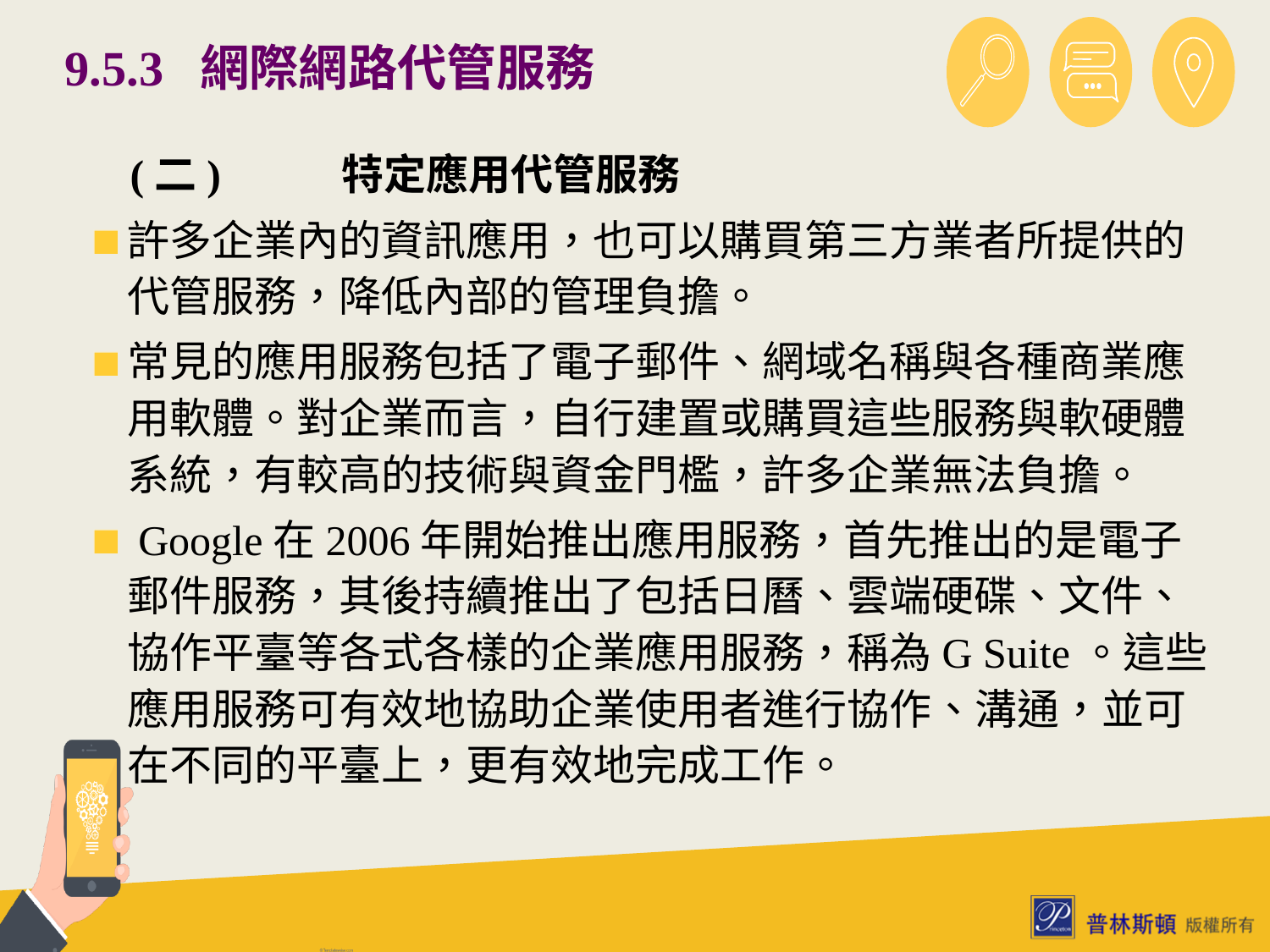

# 9.5.3  網際網路代管服務
    (二)	特定應用代管服務
許多企業內的資訊應用，也可以購買第三方業者所提供的代管服務，降低內部的管理負擔。
常見的應用服務包括了電子郵件、網域名稱與各種商業應用軟體。對企業而言，自行建置或購買這些服務與軟硬體系統，有較高的技術與資金門檻，許多企業無法負擔。
 Google在2006年開始推出應用服務，首先推出的是電子郵件服務，其後持續推出了包括日曆、雲端硬碟、文件、協作平臺等各式各樣的企業應用服務，稱為G Suite。這些應用服務可有效地協助企業使用者進行協作、溝通，並可在不同的平臺上，更有效地完成工作。